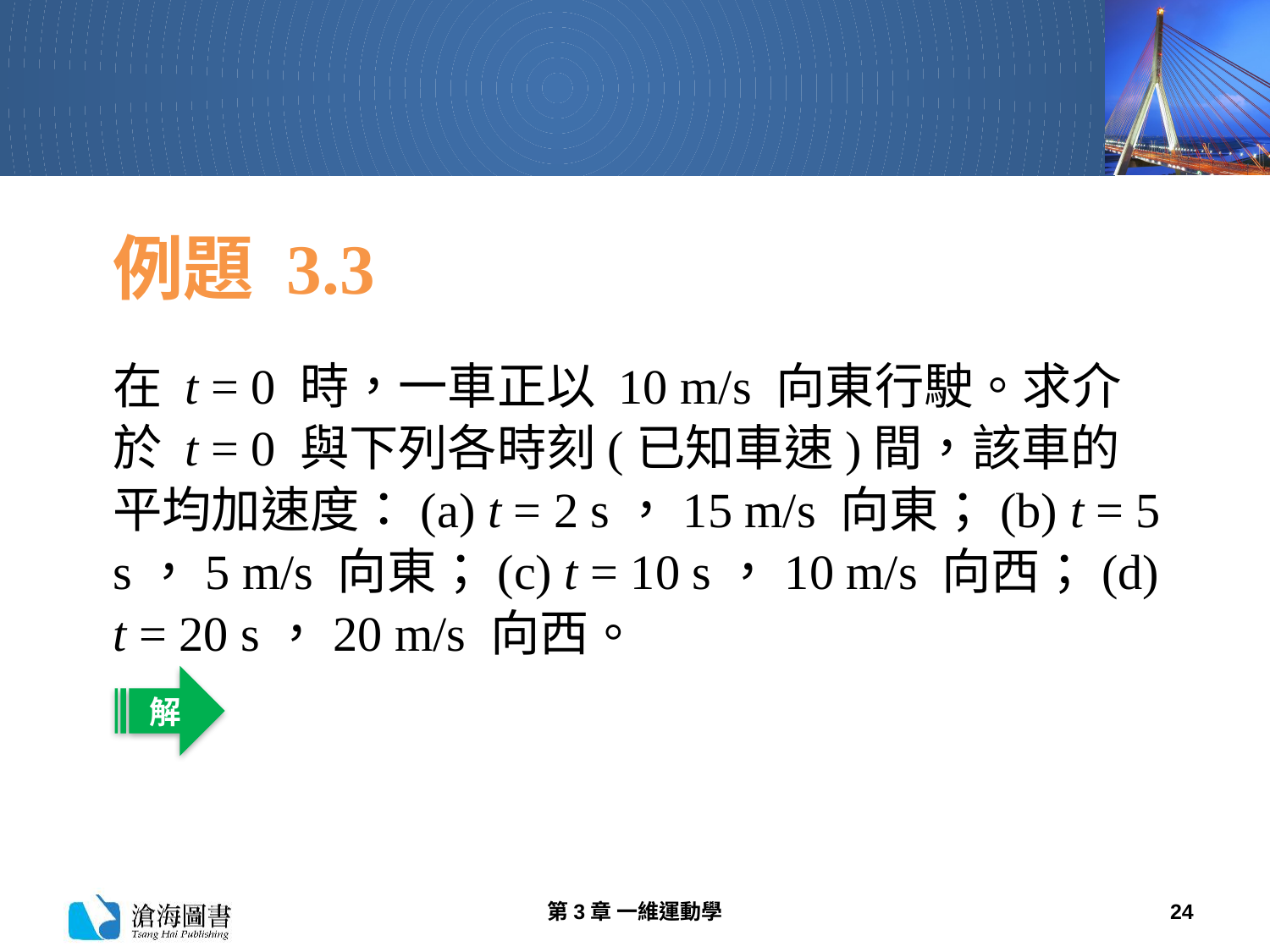

# 例題 3.3
在 t = 0 時，一車正以 10 m/s 向東行駛。求介於 t = 0 與下列各時刻(已知車速)間，該車的平均加速度：(a) t = 2 s，15 m/s 向東；(b) t = 5 s，5 m/s 向東；(c) t = 10 s，10 m/s 向西；(d) t = 20 s，20 m/s 向西。

解
第3章 一維運動學
24